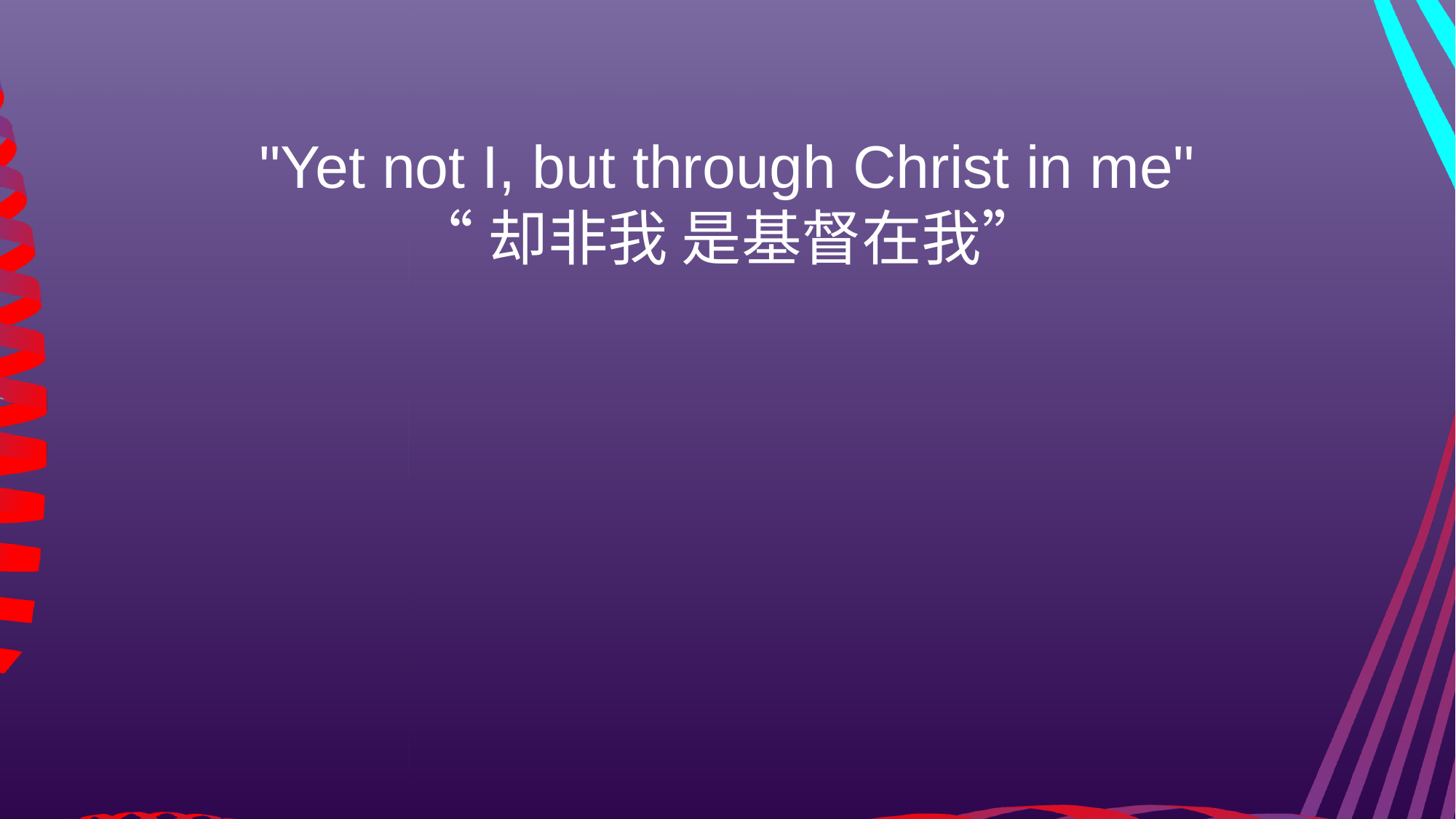

"Yet not I, but through Christ in me"
“却非我 是基督在我”